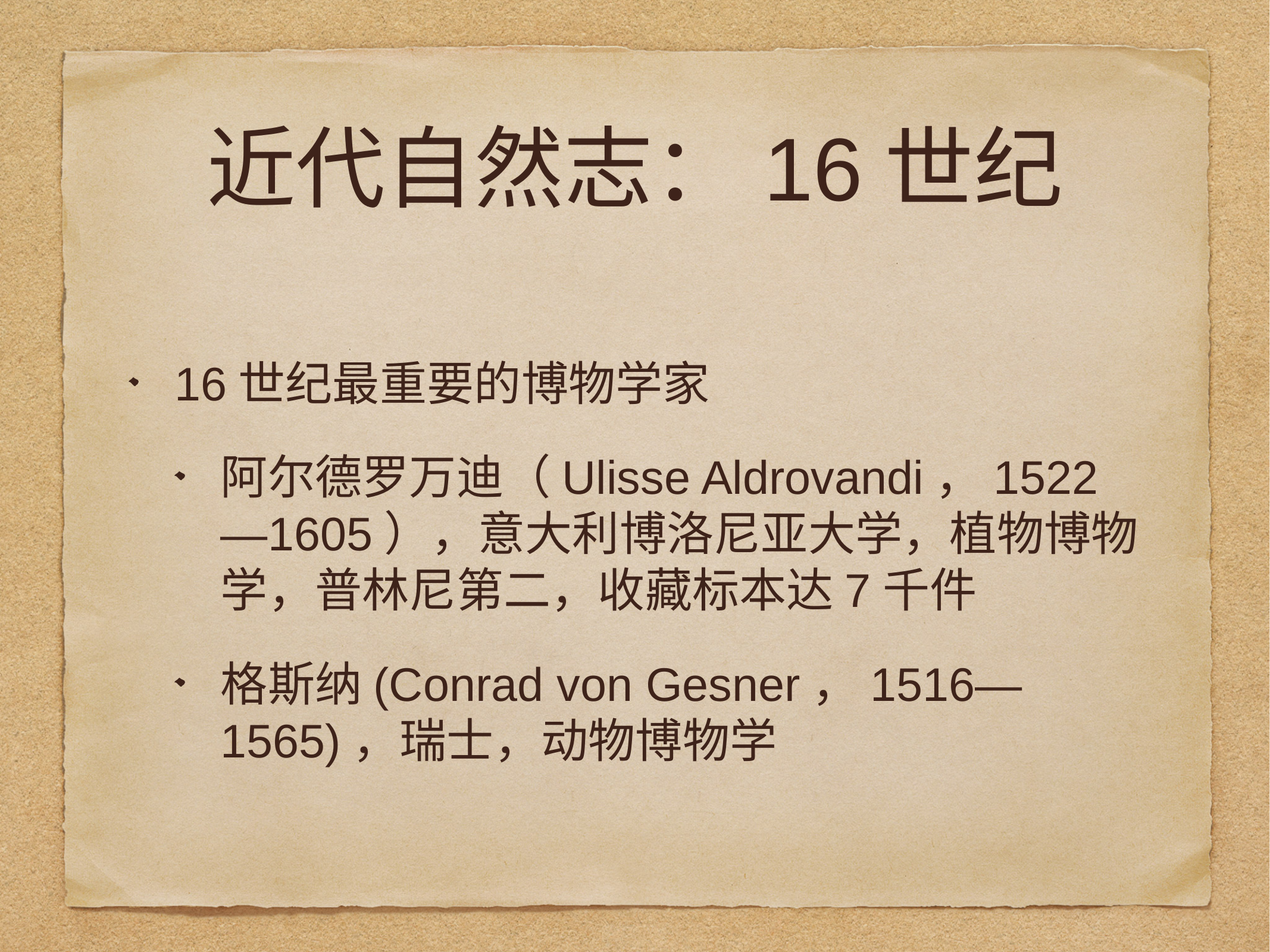

# 近代自然志：16世纪
16世纪最重要的博物学家
阿尔德罗万迪（Ulisse Aldrovandi，1522—1605），意大利博洛尼亚大学，植物博物学，普林尼第二，收藏标本达7千件
格斯纳(Conrad von Gesner，1516—1565)，瑞士，动物博物学